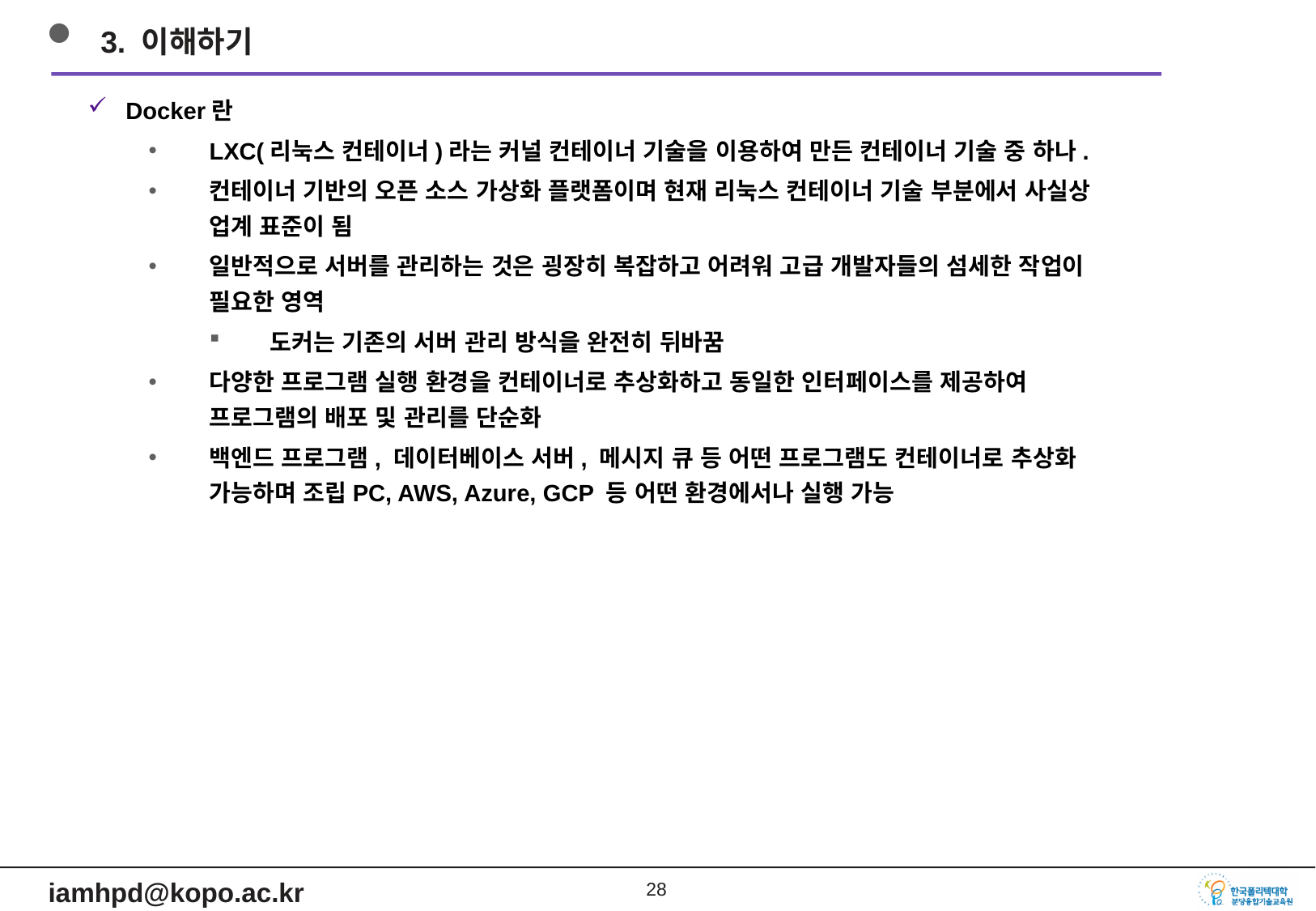

3. 이해하기
Docker란
LXC(리눅스 컨테이너)라는 커널 컨테이너 기술을 이용하여 만든 컨테이너 기술 중 하나.
컨테이너 기반의 오픈 소스 가상화 플랫폼이며 현재 리눅스 컨테이너 기술 부분에서 사실상 업계 표준이 됨
일반적으로 서버를 관리하는 것은 굉장히 복잡하고 어려워 고급 개발자들의 섬세한 작업이 필요한 영역
도커는 기존의 서버 관리 방식을 완전히 뒤바꿈
다양한 프로그램 실행 환경을 컨테이너로 추상화하고 동일한 인터페이스를 제공하여 프로그램의 배포 및 관리를 단순화
백엔드 프로그램, 데이터베이스 서버, 메시지 큐 등 어떤 프로그램도 컨테이너로 추상화 가능하며 조립PC, AWS, Azure, GCP 등 어떤 환경에서나 실행 가능
28